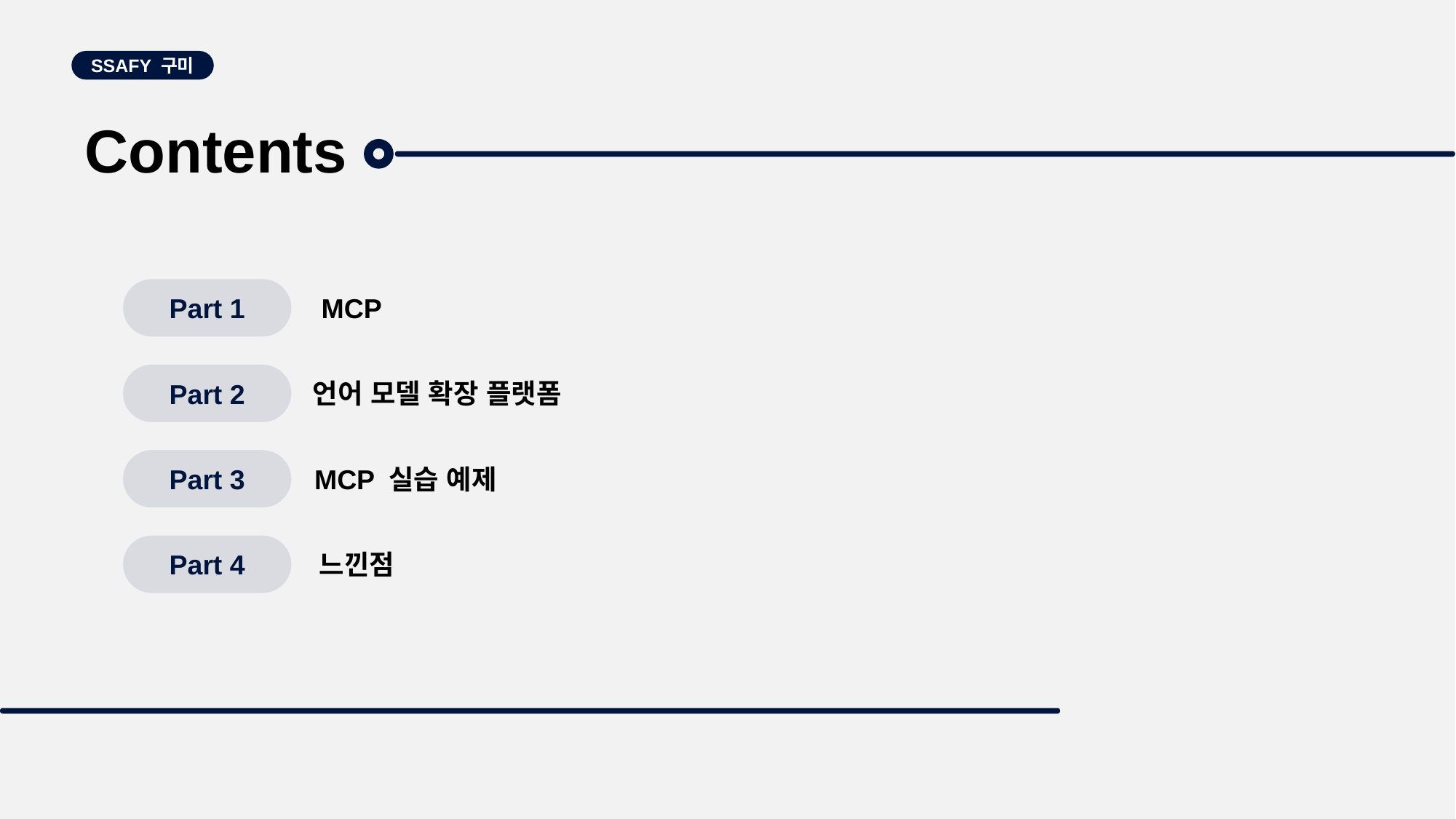

SSAFY 구미
Contents

Part 1
MCP
Part 2
언어 모델 확장 플랫폼
Part 3
MCP 실습 예제
Part 4
느낀점